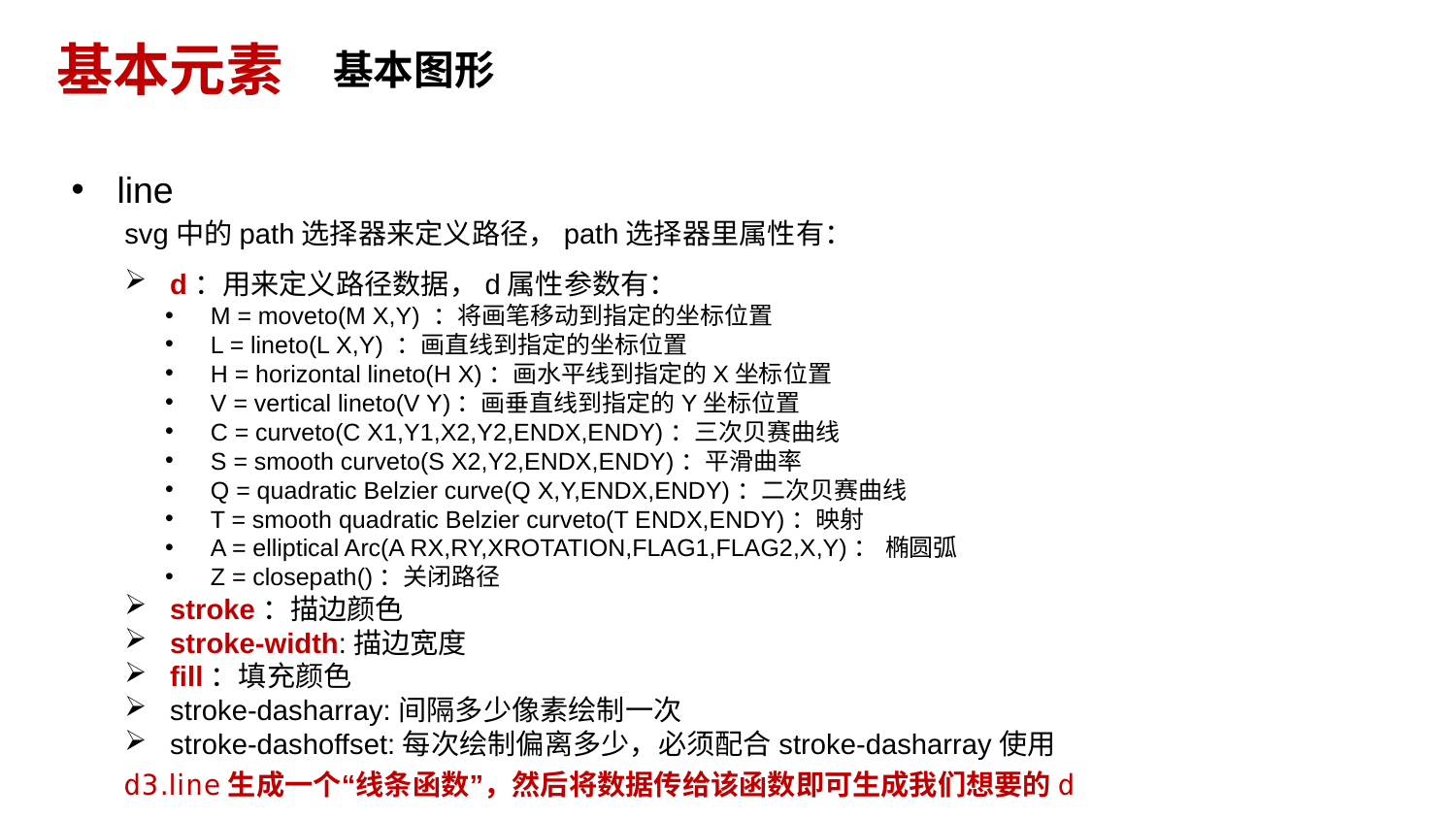

# 基本元素
基本图形
line
svg中的path选择器来定义路径，path选择器里属性有：
d：用来定义路径数据，d属性参数有：
M = moveto(M X,Y) ：将画笔移动到指定的坐标位置
L = lineto(L X,Y) ：画直线到指定的坐标位置
H = horizontal lineto(H X)：画水平线到指定的X坐标位置
V = vertical lineto(V Y)：画垂直线到指定的Y坐标位置
C = curveto(C X1,Y1,X2,Y2,ENDX,ENDY)：三次贝赛曲线
S = smooth curveto(S X2,Y2,ENDX,ENDY)：平滑曲率
Q = quadratic Belzier curve(Q X,Y,ENDX,ENDY)：二次贝赛曲线
T = smooth quadratic Belzier curveto(T ENDX,ENDY)：映射
A = elliptical Arc(A RX,RY,XROTATION,FLAG1,FLAG2,X,Y)： 椭圆弧
Z = closepath()：关闭路径
stroke：描边颜色
stroke-width:描边宽度
fill：填充颜色
stroke-dasharray:间隔多少像素绘制一次
stroke-dashoffset:每次绘制偏离多少，必须配合stroke-dasharray使用
d3.line生成一个“线条函数”，然后将数据传给该函数即可生成我们想要的d